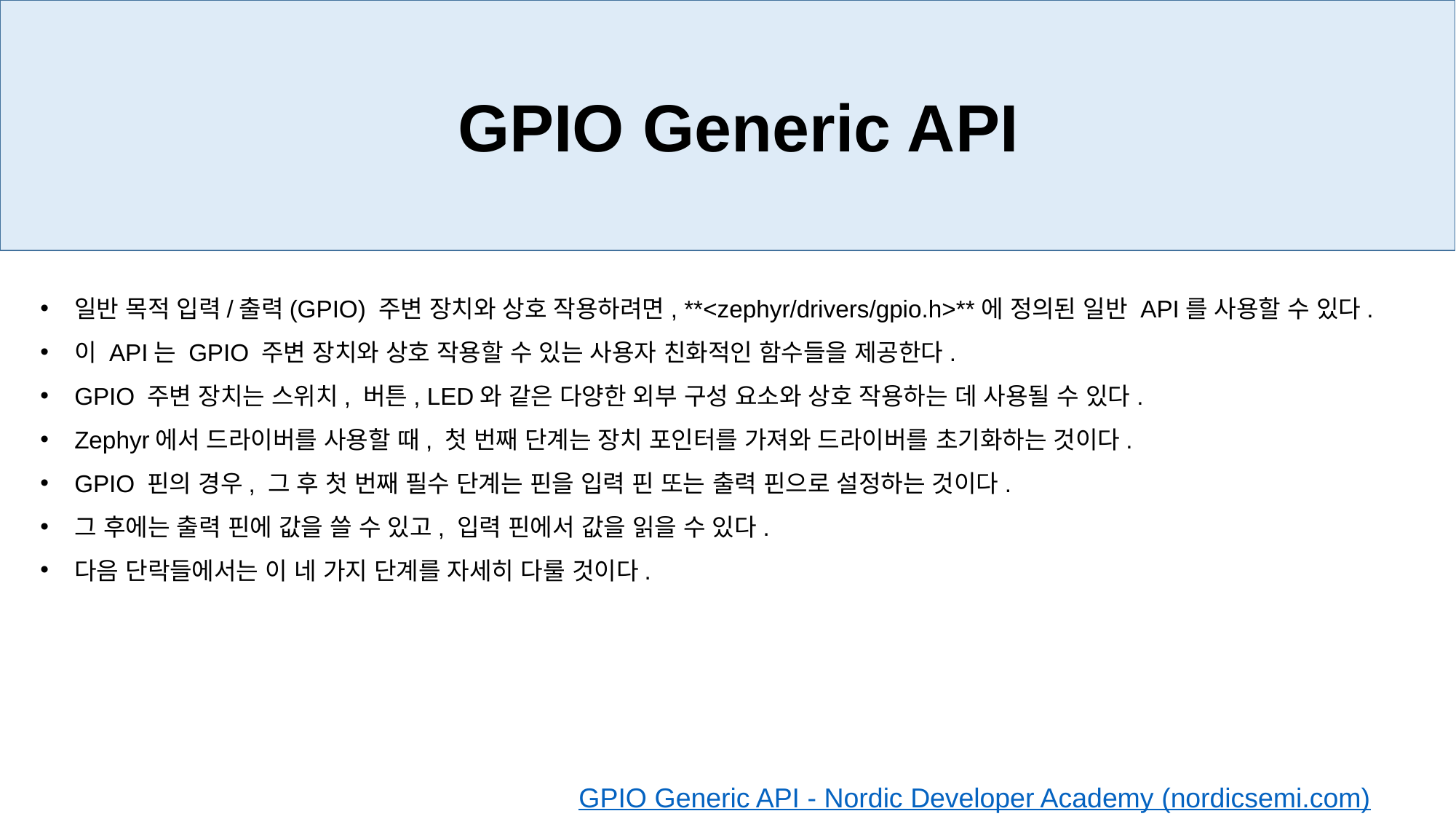

GPIO Generic API
일반 목적 입력/출력(GPIO) 주변 장치와 상호 작용하려면, **<zephyr/drivers/gpio.h>**에 정의된 일반 API를 사용할 수 있다.
이 API는 GPIO 주변 장치와 상호 작용할 수 있는 사용자 친화적인 함수들을 제공한다.
GPIO 주변 장치는 스위치, 버튼, LED와 같은 다양한 외부 구성 요소와 상호 작용하는 데 사용될 수 있다.
Zephyr에서 드라이버를 사용할 때, 첫 번째 단계는 장치 포인터를 가져와 드라이버를 초기화하는 것이다.
GPIO 핀의 경우, 그 후 첫 번째 필수 단계는 핀을 입력 핀 또는 출력 핀으로 설정하는 것이다.
그 후에는 출력 핀에 값을 쓸 수 있고, 입력 핀에서 값을 읽을 수 있다.
다음 단락들에서는 이 네 가지 단계를 자세히 다룰 것이다.
GPIO Generic API - Nordic Developer Academy (nordicsemi.com)